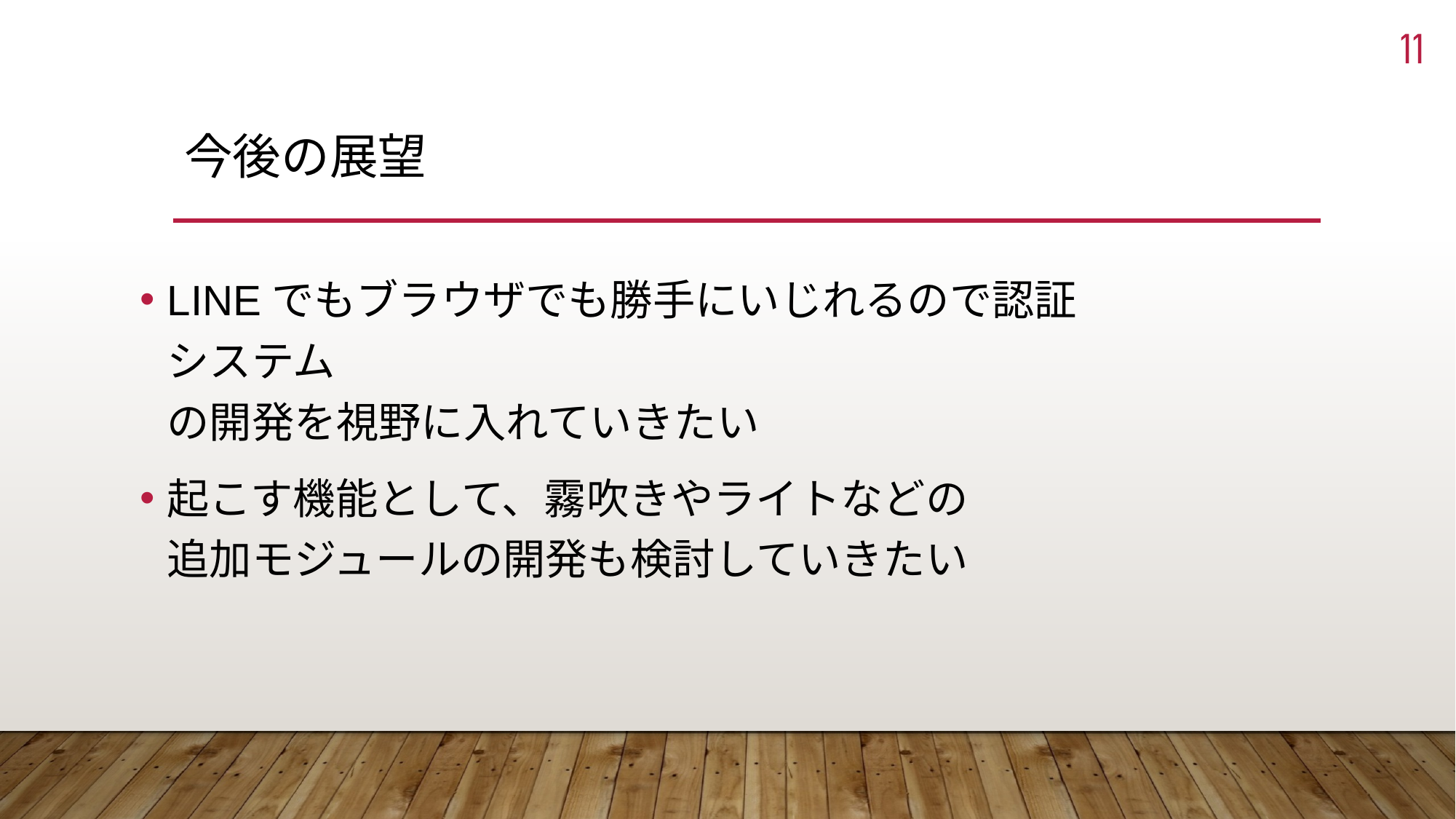

11
# 今後の展望
LINEでもブラウザでも勝手にいじれるので認証システム
の開発を視野に入れていきたい
起こす機能として、霧吹きやライトなどの
追加モジュールの開発も検討していきたい